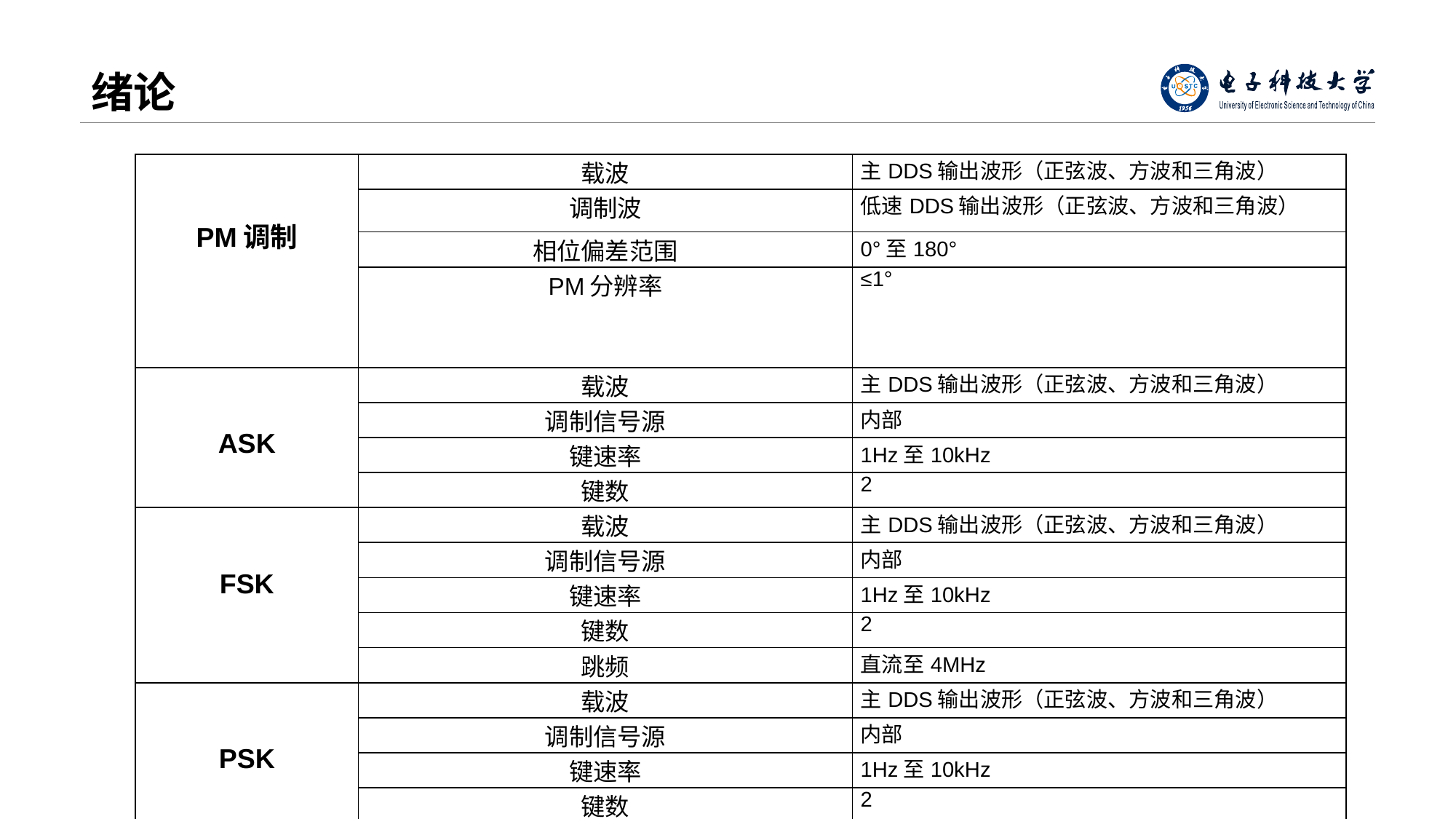

# 绪论
| PM调制 | 载波 | 主DDS输出波形（正弦波、方波和三角波） |
| --- | --- | --- |
|  | 调制波 | 低速DDS输出波形（正弦波、方波和三角波） |
|  | 相位偏差范围 | 0°至180° |
|  | PM分辨率 | ≤1° |
| ASK | 载波 | 主DDS输出波形（正弦波、方波和三角波） |
|  | 调制信号源 | 内部 |
|  | 键速率 | 1Hz至10kHz |
|  | 键数 | 2 |
| FSK | 载波 | 主DDS输出波形（正弦波、方波和三角波） |
|  | 调制信号源 | 内部 |
|  | 键速率 | 1Hz至10kHz |
|  | 键数 | 2 |
|  | 跳频 | 直流至4MHz |
| PSK | 载波 | 主DDS输出波形（正弦波、方波和三角波） |
|  | 调制信号源 | 内部 |
|  | 键速率 | 1Hz至10kHz |
|  | 键数 | 2 |
|  | 相偏 | 90°或180° |